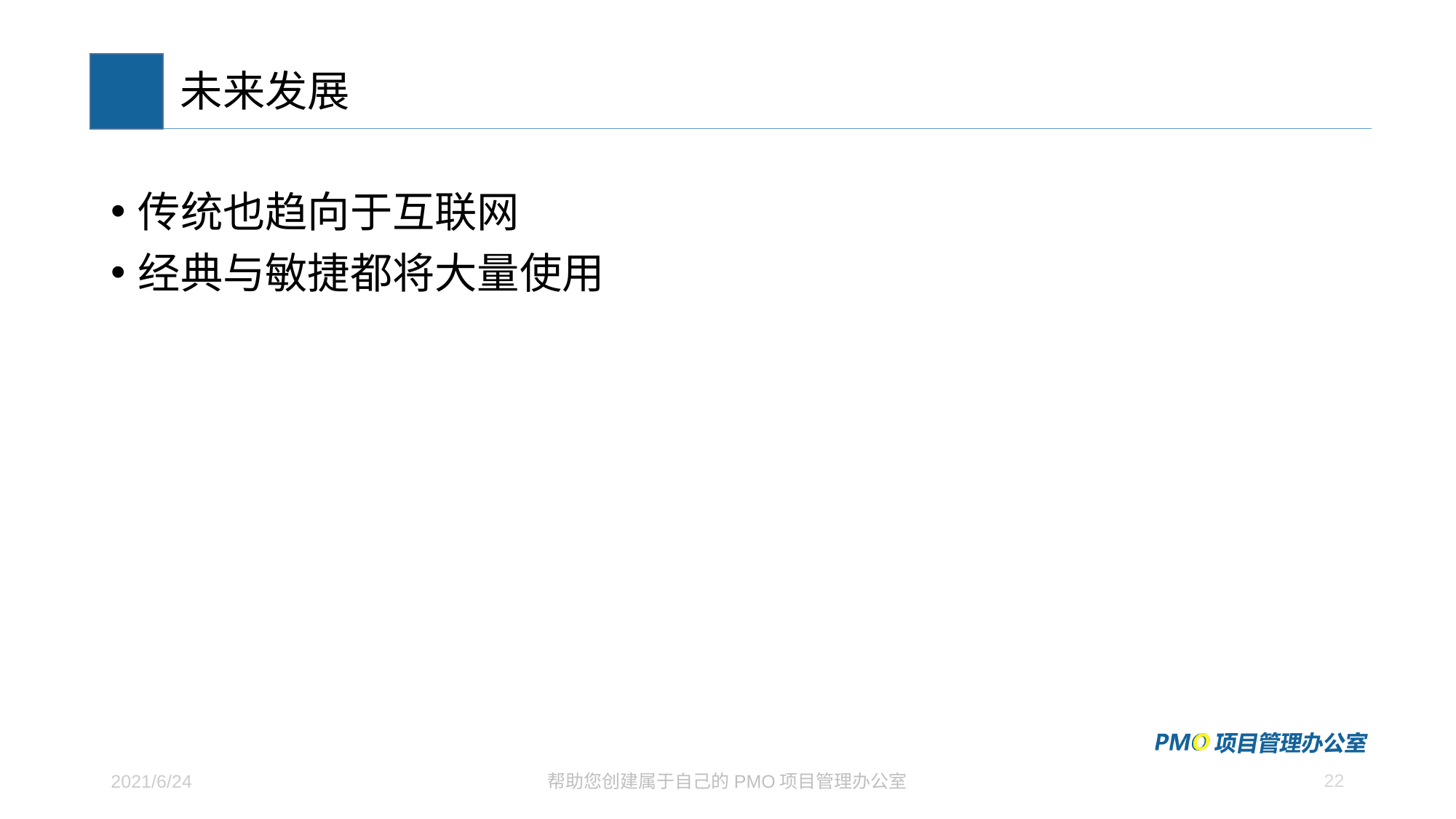

# 未来发展
传统也趋向于互联网
经典与敏捷都将大量使用
22
2021/6/24
帮助您创建属于自己的PMO项目管理办公室